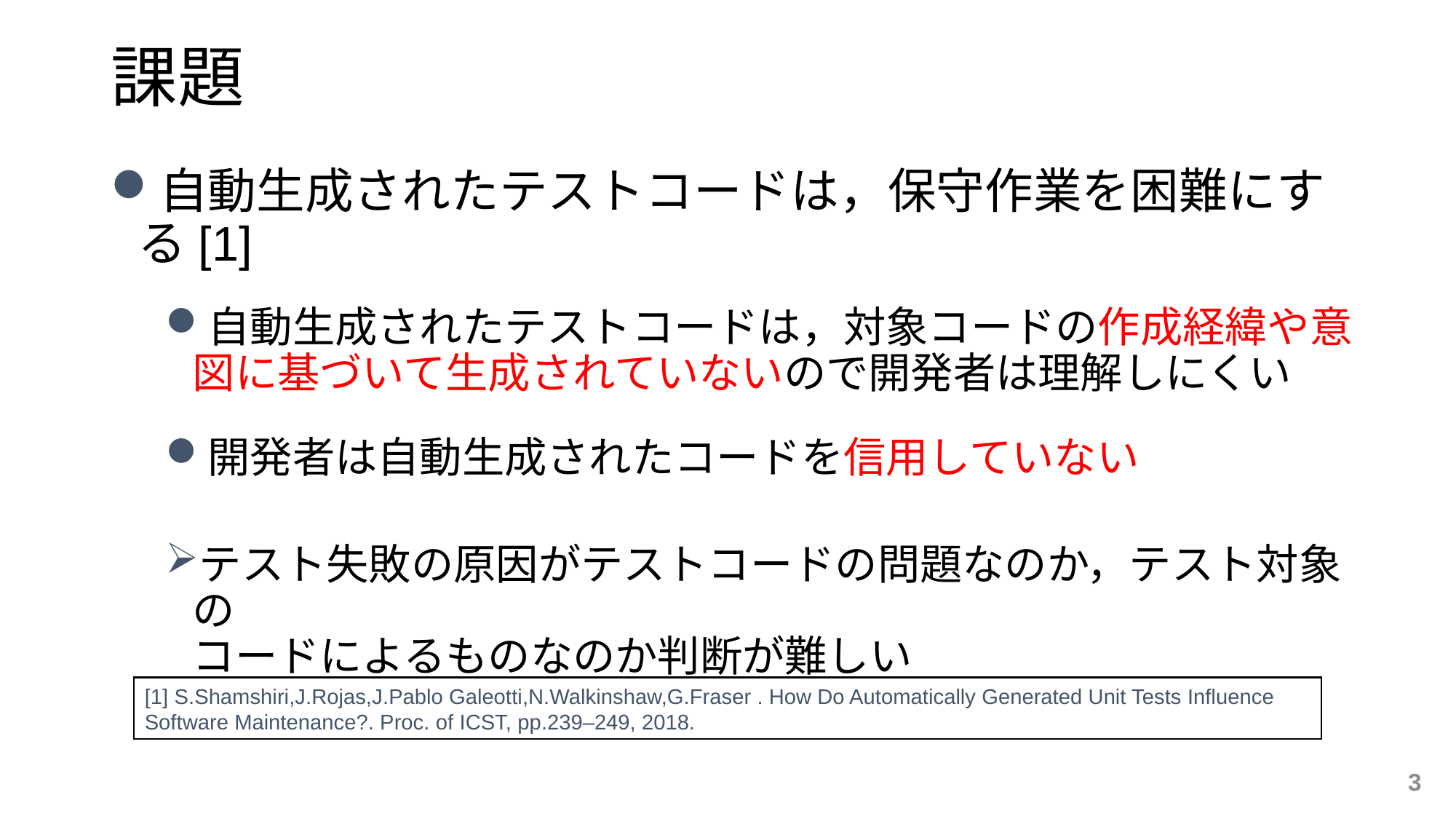

# 課題
自動生成されたテストコードは，保守作業を困難にする[1]

自動生成されたテストコードは，対象コードの作成経緯や意図に基づいて生成されていないので開発者は理解しにくい

開発者は自動生成されたコードを信用していない

テスト失敗の原因がテストコードの問題なのか，テスト対象の
コードによるものなのか判断が難しい

[1] S.Shamshiri,J.Rojas,J.Pablo Galeotti,N.Walkinshaw,G.Fraser . How Do Automatically Generated Unit Tests Inﬂuence Software Maintenance?. Proc. of ICST, pp.239–249, 2018.
3